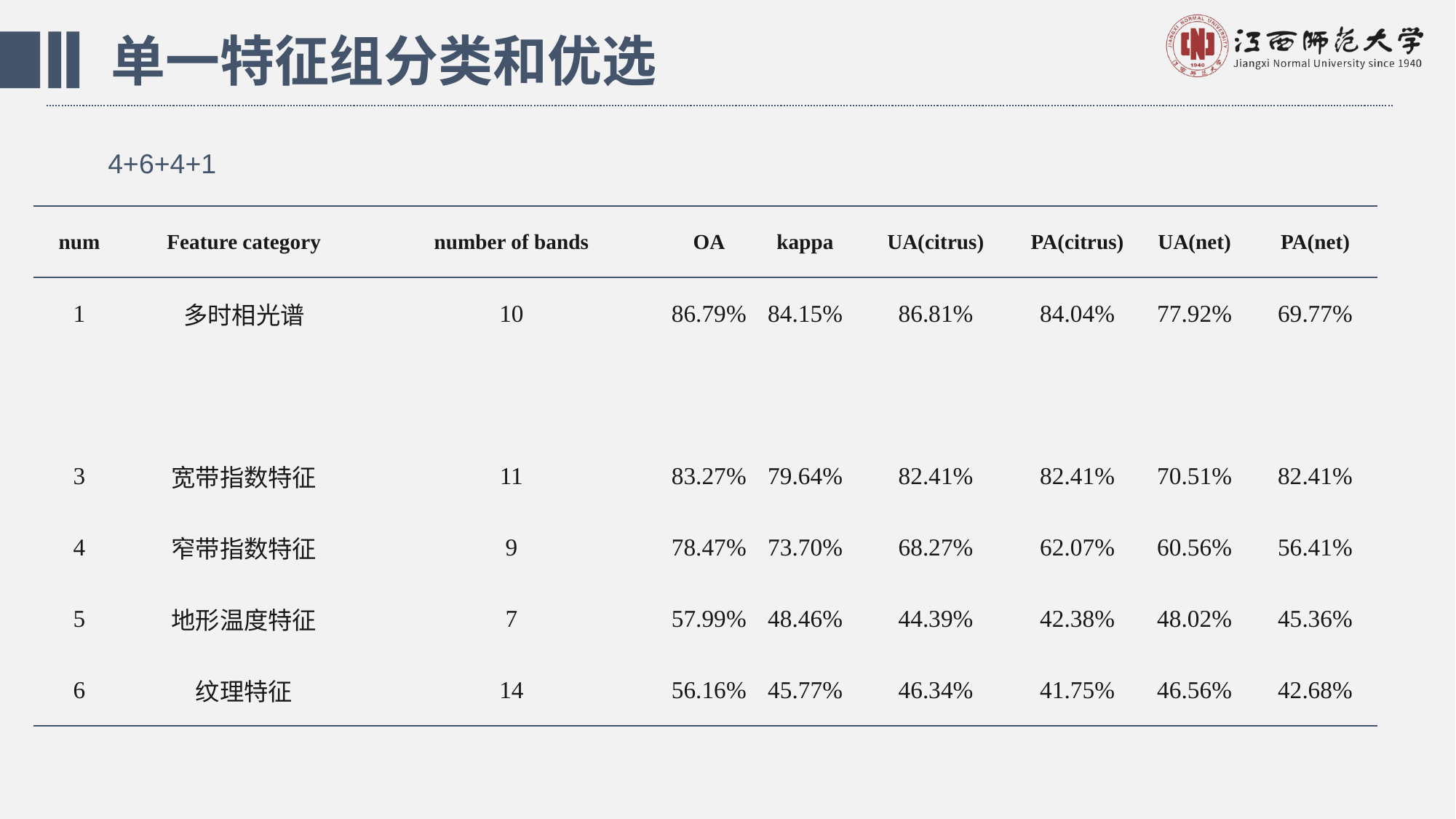

单一特征组分类和优选
4+6+4+1
| num | Feature category | number of bands | OA | kappa | UA(citrus) | PA(citrus) | UA(net) | PA(net) |
| --- | --- | --- | --- | --- | --- | --- | --- | --- |
| 1 | 多时相光谱 | 10 | 86.79% | 84.15% | 86.81% | 84.04% | 77.92% | 69.77% |
| 2 | 中值合成影像 | 11 | 83.74% | 83.49% | 78.38% | 76.99% | 88.06% | 66.29% |
| 3 | 宽带指数特征 | 11 | 83.27% | 79.64% | 82.41% | 82.41% | 70.51% | 82.41% |
| 4 | 窄带指数特征 | 9 | 78.47% | 73.70% | 68.27% | 62.07% | 60.56% | 56.41% |
| 5 | 地形温度特征 | 7 | 57.99% | 48.46% | 44.39% | 42.38% | 48.02% | 45.36% |
| 6 | 纹理特征 | 14 | 56.16% | 45.77% | 46.34% | 41.75% | 46.56% | 42.68% |